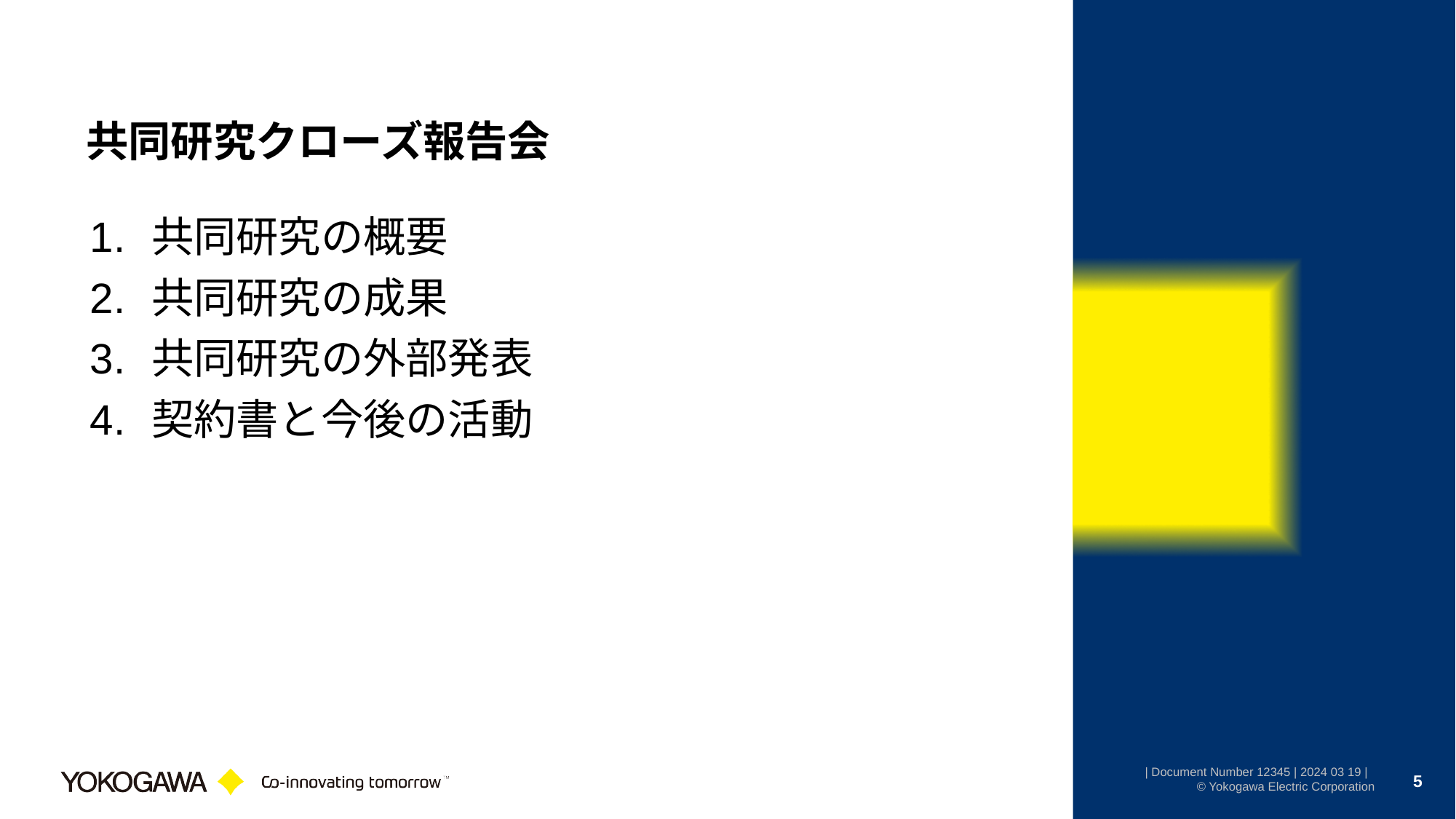

# 共同研究クローズ報告会
共同研究の概要
共同研究の成果
共同研究の外部発表
契約書と今後の活動
5